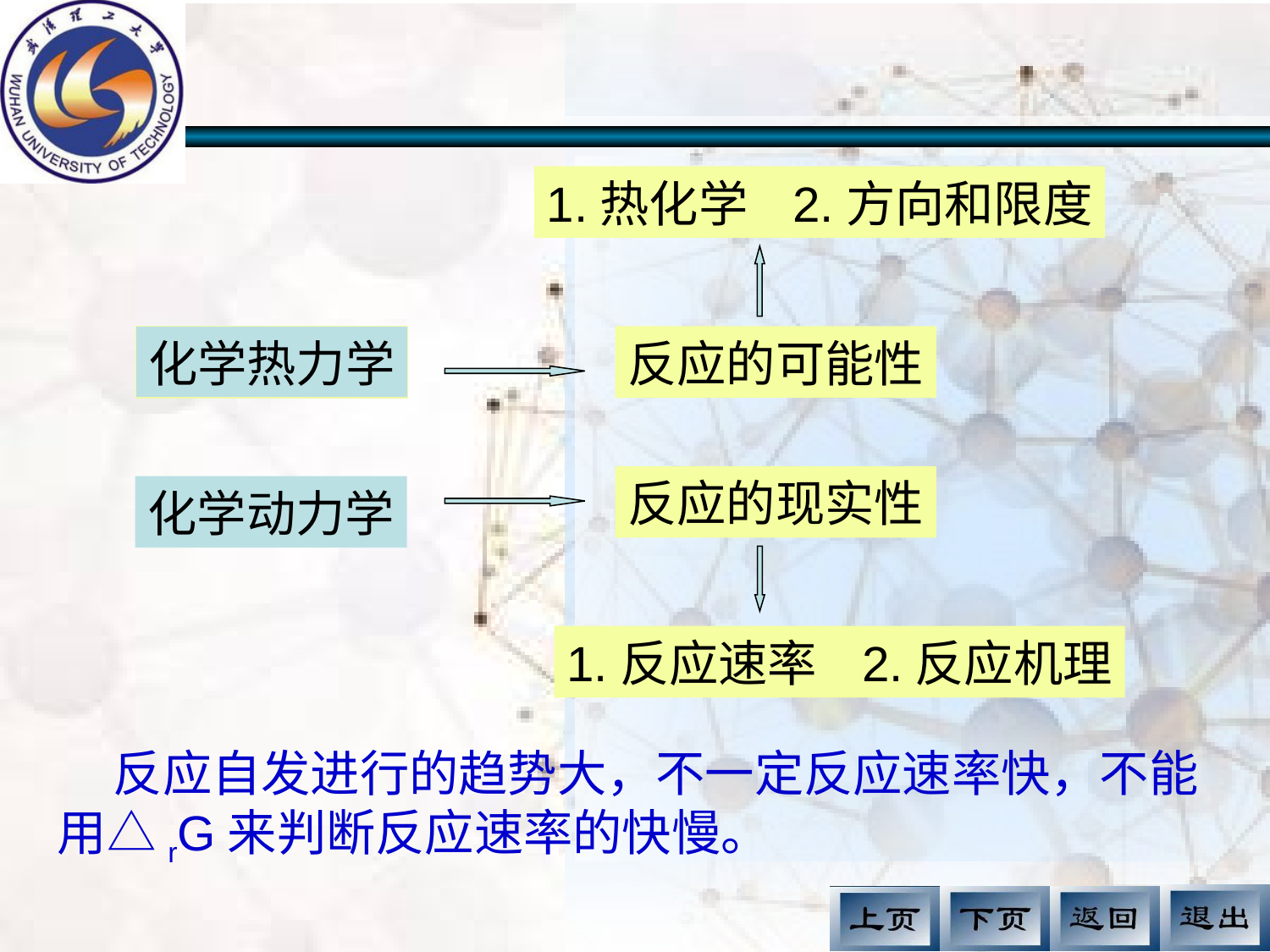

1.热化学   2.方向和限度

化学热力学
反应的可能性

反应的现实性
化学动力学

1.反应速率   2.反应机理
    反应自发进行的趋势大，不一定反应速率快，不能用△rG来判断反应速率的快慢。